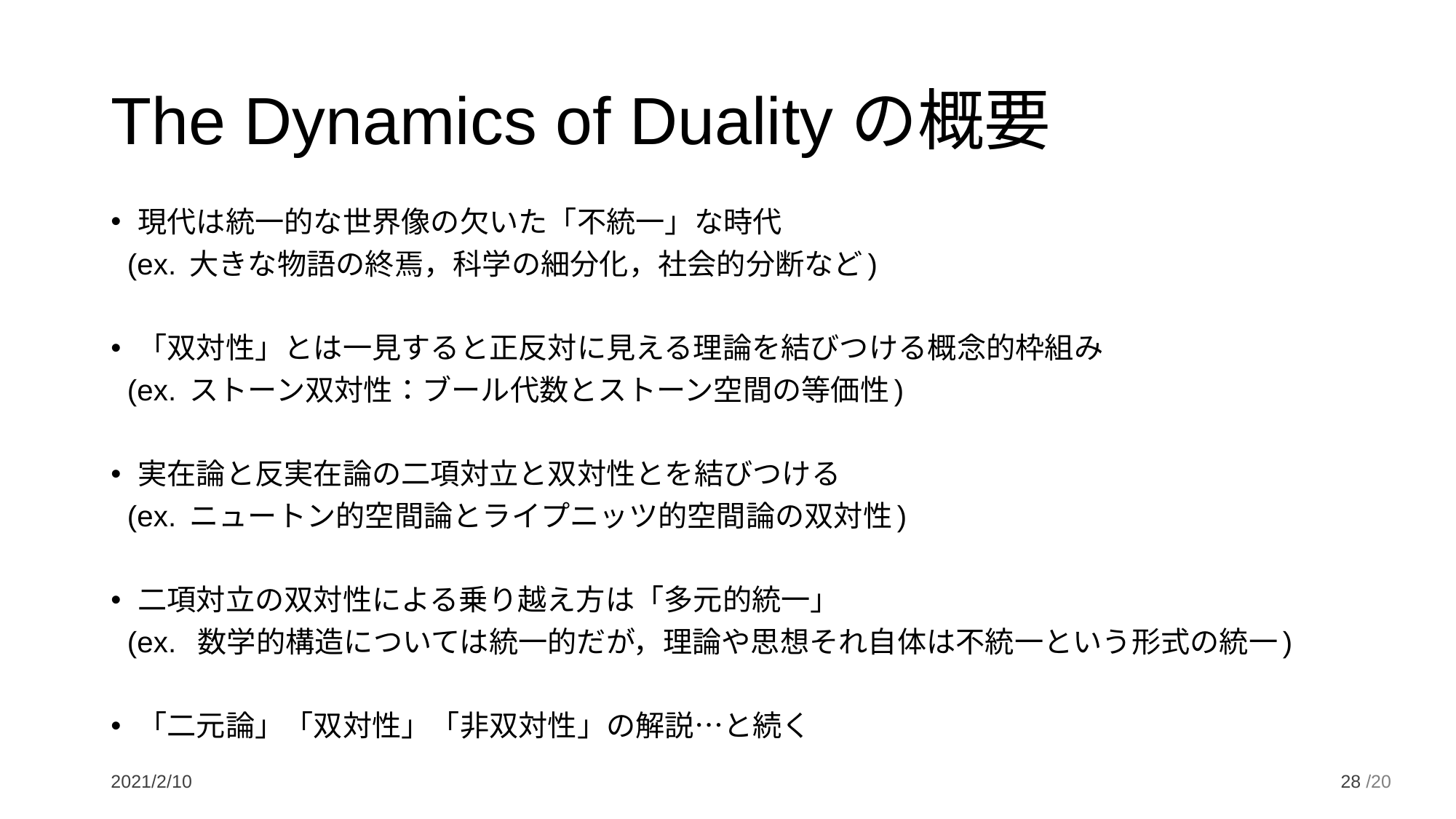

# The Dynamics of Dualityの概要
現代は統一的な世界像の欠いた「不統一」な時代
  (ex. 大きな物語の終焉，科学の細分化，社会的分断など)

「双対性」とは一見すると正反対に見える理論を結びつける概念的枠組み
  (ex. ストーン双対性：ブール代数とストーン空間の等価性)

実在論と反実在論の二項対立と双対性とを結びつける
  (ex. ニュートン的空間論とライプニッツ的空間論の双対性)

二項対立の双対性による乗り越え方は「多元的統一」
  (ex.  数学的構造については統一的だが，理論や思想それ自体は不統一という形式の統一)

「二元論」「双対性」「非双対性」の解説…と続く

2021/2/10
28